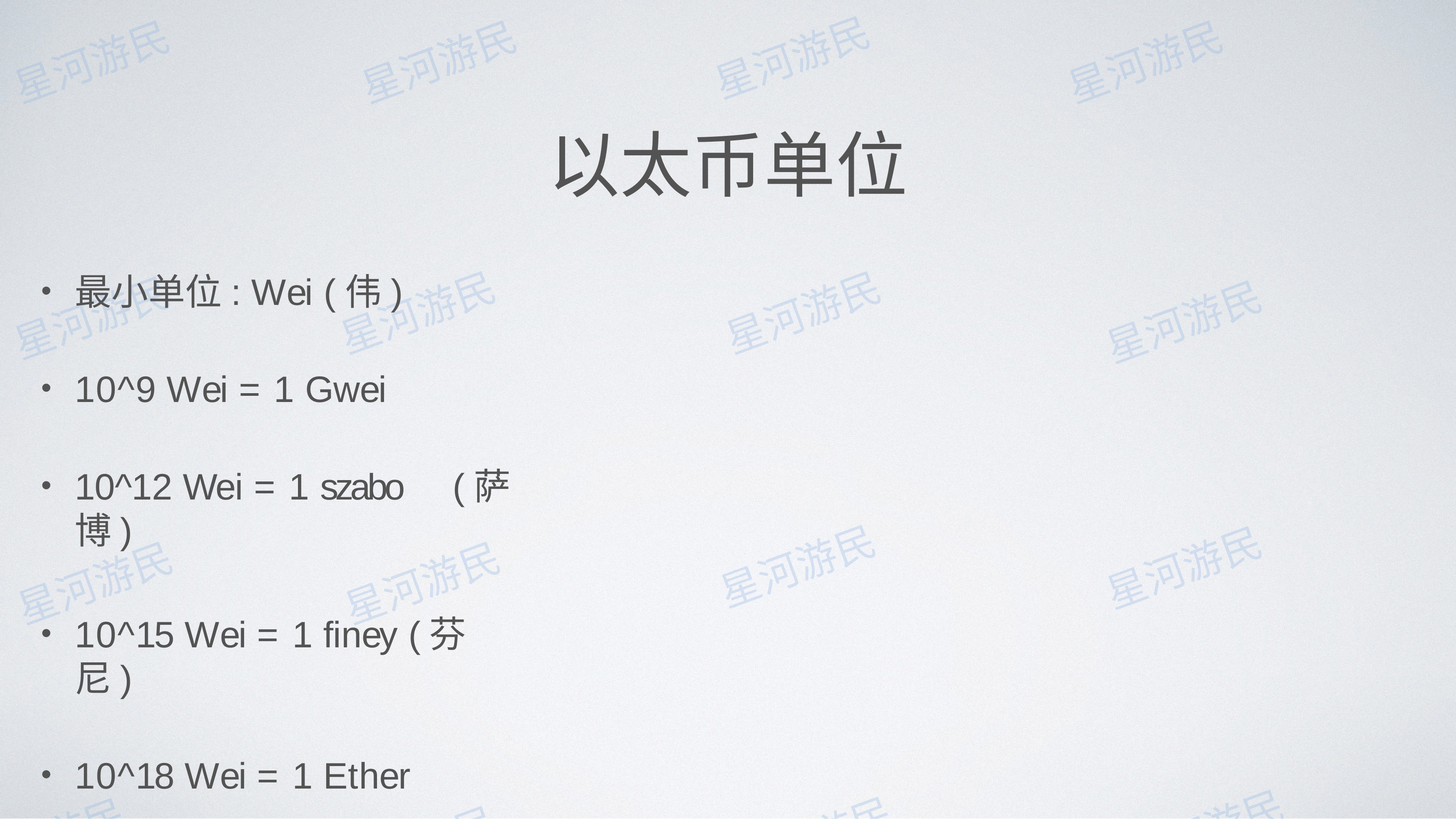

# 以太币单位
最⼩单位: Wei (伟)

10^9 Wei = 1 Gwei

10^12 Wei = 1 szabo	(萨博)

10^15 Wei = 1 finey (芬尼)

10^18 Wei = 1 Ether